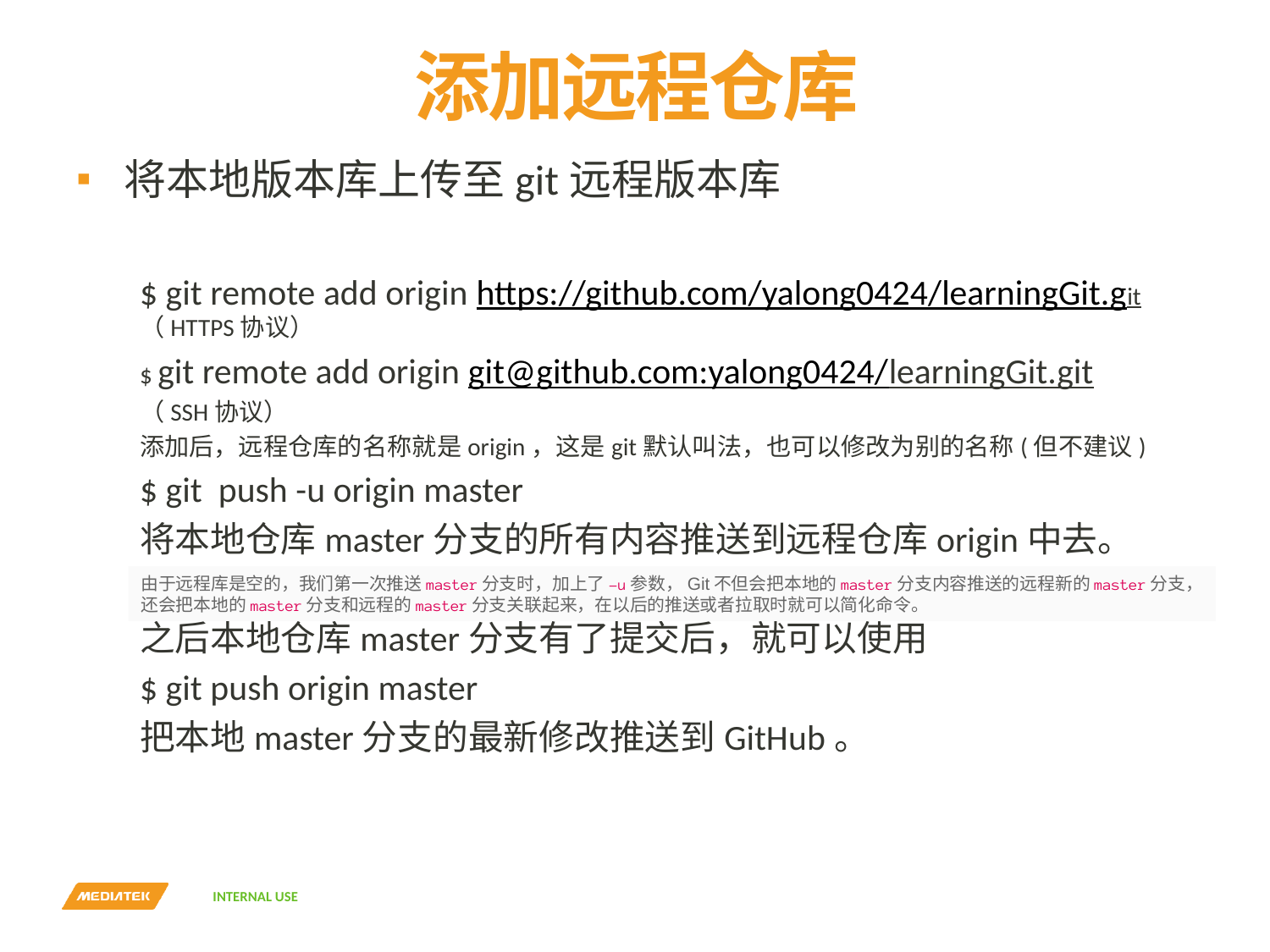

# 添加远程仓库
将本地版本库上传至git远程版本库

$ git remote add origin https://github.com/yalong0424/learningGit.git （HTTPS协议）
$ git remote add origin git@github.com:yalong0424/learningGit.git
（SSH协议）
添加后，远程仓库的名称就是origin，这是git默认叫法，也可以修改为别的名称(但不建议)
$ git  push -u origin master
将本地仓库master分支的所有内容推送到远程仓库origin中去。

之后本地仓库master分支有了提交后，就可以使用
$ git push origin master
把本地master分支的最新修改推送到GitHub。
由于远程库是空的，我们第一次推送master分支时，加上了-u参数，Git不但会把本地的master分支内容推送的远程新的master分支，
还会把本地的master分支和远程的master分支关联起来，在以后的推送或者拉取时就可以简化命令。